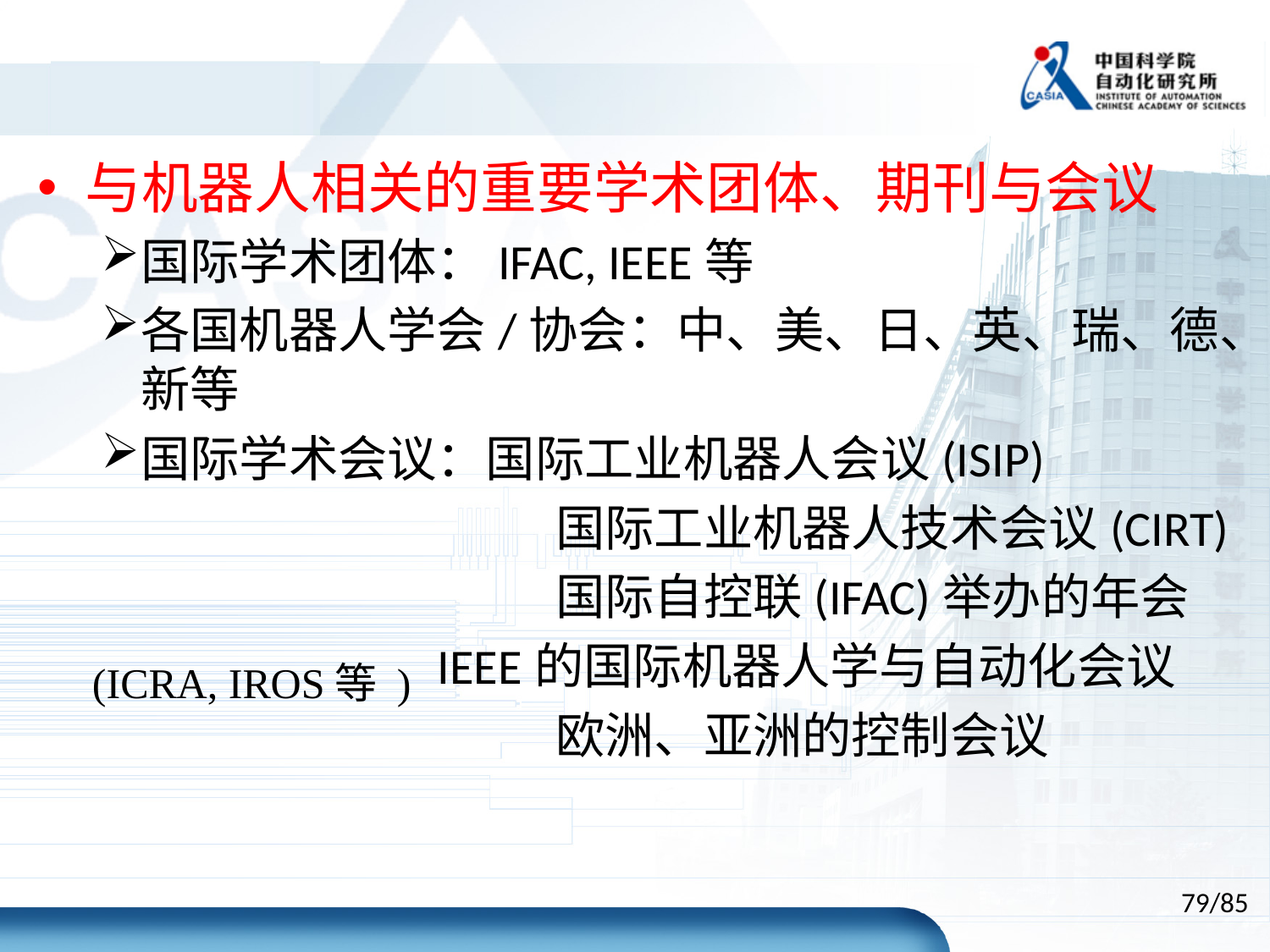

与机器人相关的重要学术团体、期刊与会议
国际学术团体：IFAC, IEEE等
各国机器人学会/协会：中、美、日、英、瑞、德、新等
国际学术会议：国际工业机器人会议(ISIP)
				  国际工业机器人技术会议(CIRT)
				  国际自控联(IFAC)举办的年会
                              IEEE的国际机器人学与自动化会议
				  欧洲、亚洲的控制会议
(ICRA, IROS等 )
79/85